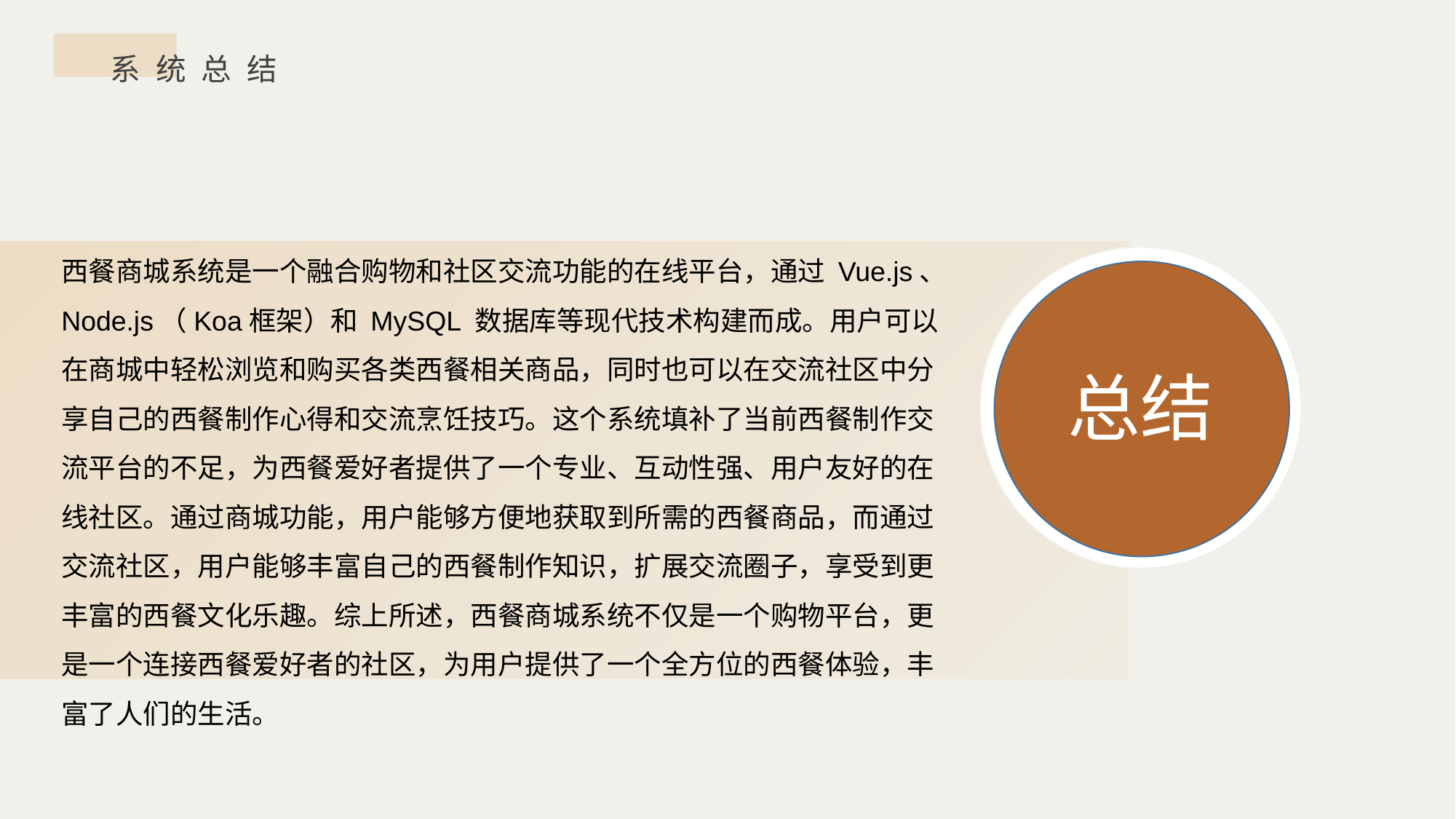

系统总结

西餐商城系统是一个融合购物和社区交流功能的在线平台，通过 Vue.js、Node.js（Koa框架）和 MySQL 数据库等现代技术构建而成。用户可以在商城中轻松浏览和购买各类西餐相关商品，同时也可以在交流社区中分享自己的西餐制作心得和交流烹饪技巧。这个系统填补了当前西餐制作交流平台的不足，为西餐爱好者提供了一个专业、互动性强、用户友好的在线社区。通过商城功能，用户能够方便地获取到所需的西餐商品，而通过交流社区，用户能够丰富自己的西餐制作知识，扩展交流圈子，享受到更丰富的西餐文化乐趣。综上所述，西餐商城系统不仅是一个购物平台，更是一个连接西餐爱好者的社区，为用户提供了一个全方位的西餐体验，丰富了人们的生活。

总结